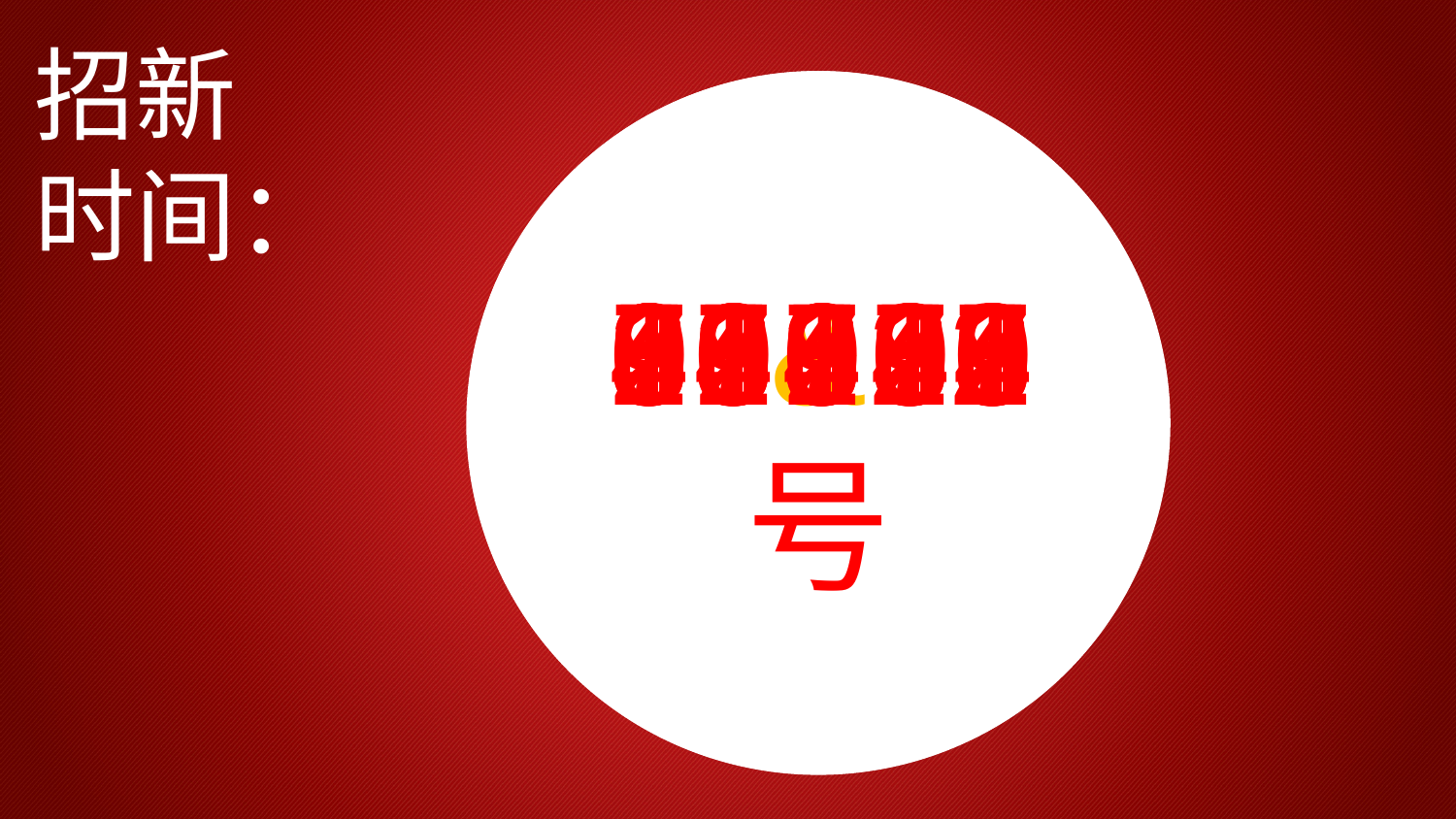

招新
时间：

21&22
号
0
1
2
3
4
5
6
7
8
9
0
1
2
3
4
5
6
7
8
9
0
1
2
3
4
5
6
7
8
9
0
1
2
3
4
5
6
7
8
9
0
1
2
3
4
5
6
7
8
9